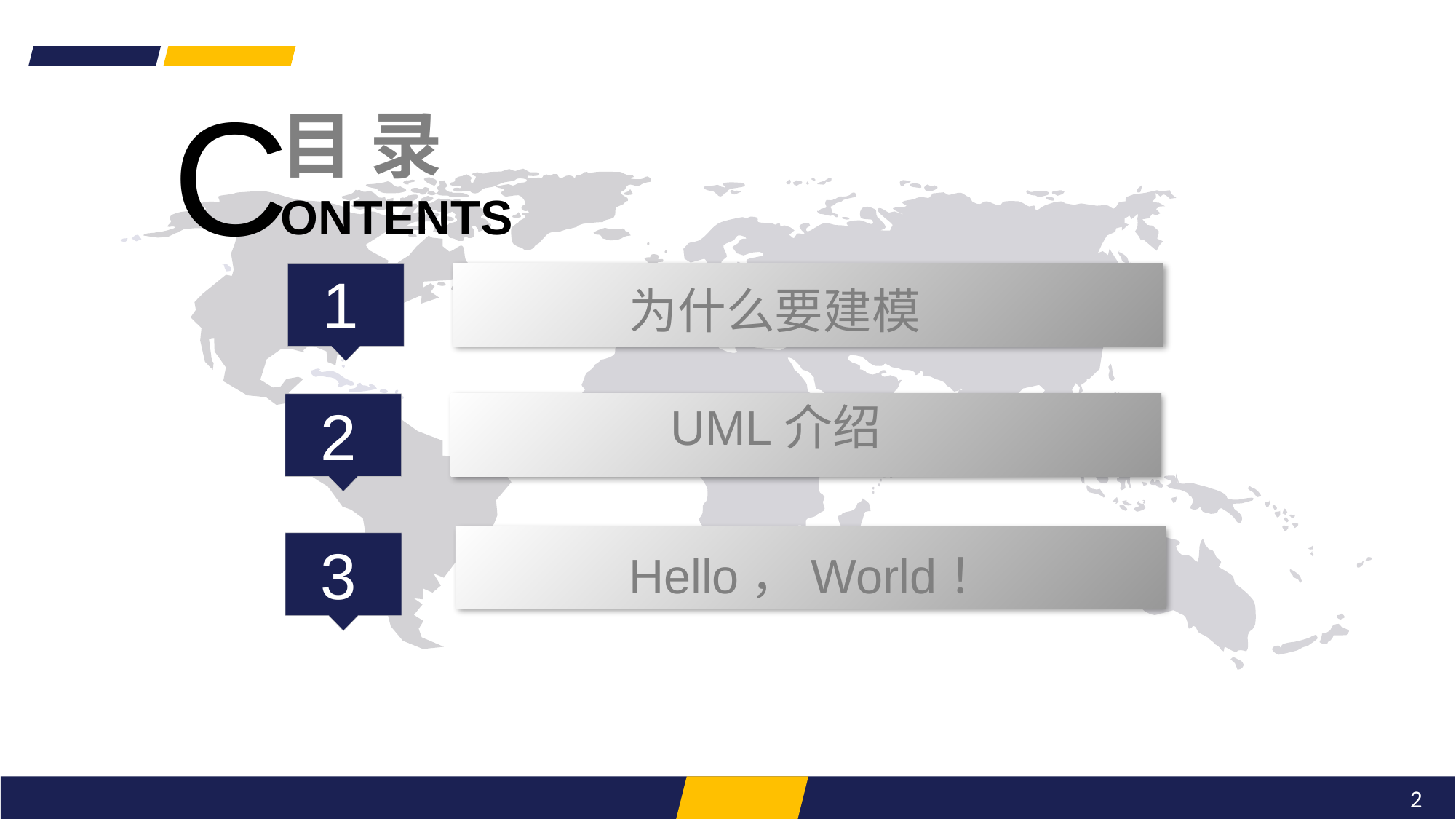

目 录 ONTENTS
C

1

为什么要建模
UML介绍
2

3

Hello，World！

2